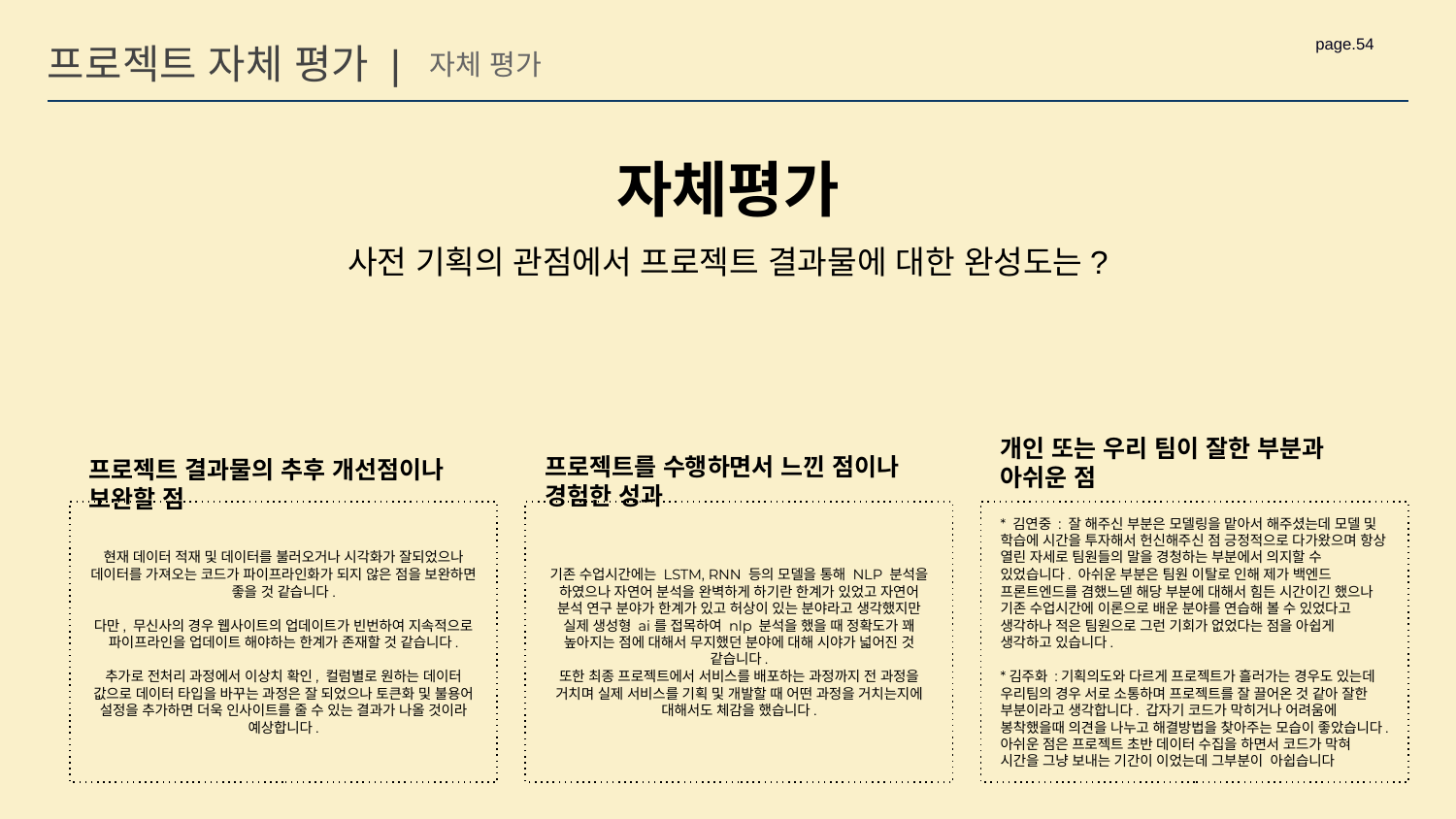

page.54
프로젝트 자체 평가 |
자체 평가
자체평가
사전 기획의 관점에서 프로젝트 결과물에 대한 완성도는?
개인 또는 우리 팀이 잘한 부분과 아쉬운 점
프로젝트를 수행하면서 느낀 점이나 경험한 성과
프로젝트 결과물의 추후 개선점이나 보완할 점
* 김연중 : 잘 해주신 부분은 모델링을 맡아서 해주셨는데 모델 및 학습에 시간을 투자해서 헌신해주신 점 긍정적으로 다가왔으며 항상 열린 자세로 팀원들의 말을 경청하는 부분에서 의지할 수 있었습니다. 아쉬운 부분은 팀원 이탈로 인해 제가 백엔드 프론트엔드를 겸했느덷 해당 부분에 대해서 힘든 시간이긴 했으나 기존 수업시간에 이론으로 배운 분야를 연습해 볼 수 있었다고 생각하나 적은 팀원으로 그런 기회가 없었다는 점을 아쉽게 생각하고 있습니다.

*김주화 :기획의도와 다르게 프로젝트가 흘러가는 경우도 있는데 우리팀의 경우 서로 소통하며 프로젝트를 잘 끌어온 것 같아 잘한 부분이라고 생각합니다. 갑자기 코드가 막히거나 어려움에 봉착했을때 의견을 나누고 해결방법을 찾아주는 모습이 좋았습니다. 아쉬운 점은 프로젝트 초반 데이터 수집을 하면서 코드가 막혀 시간을 그냥 보내는 기간이 이었는데 그부분이  아쉽습니다
기존 수업시간에는 LSTM, RNN 등의 모델을 통해 NLP 분석을 하였으나 자연어 분석을 완벽하게 하기란 한계가 있었고 자연어 분석 연구 분야가 한계가 있고 허상이 있는 분야라고 생각했지만 실제 생성형 ai를 접목하여 nlp 분석을 했을 때 정확도가 꽤 높아지는 점에 대해서 무지했던 분야에 대해 시야가 넓어진 것 같습니다.
또한 최종 프로젝트에서 서비스를 배포하는 과정까지 전 과정을 거치며 실제 서비스를 기획 및 개발할 때 어떤 과정을 거치는지에 대해서도 체감을 했습니다.
현재 데이터 적재 및 데이터를 불러오거나 시각화가 잘되었으나 데이터를 가져오는 코드가 파이프라인화가 되지 않은 점을 보완하면 좋을 것 같습니다.

다만, 무신사의 경우 웹사이트의 업데이트가 빈번하여 지속적으로 파이프라인을 업데이트 해야하는 한계가 존재할 것 같습니다.
추가로 전처리 과정에서 이상치 확인, 컬럼별로 원하는 데이터 값으로 데이터 타입을 바꾸는 과정은 잘 되었으나 토큰화 및 불용어 설정을 추가하면 더욱 인사이트를 줄 수 있는 결과가 나올 것이라 예상합니다.